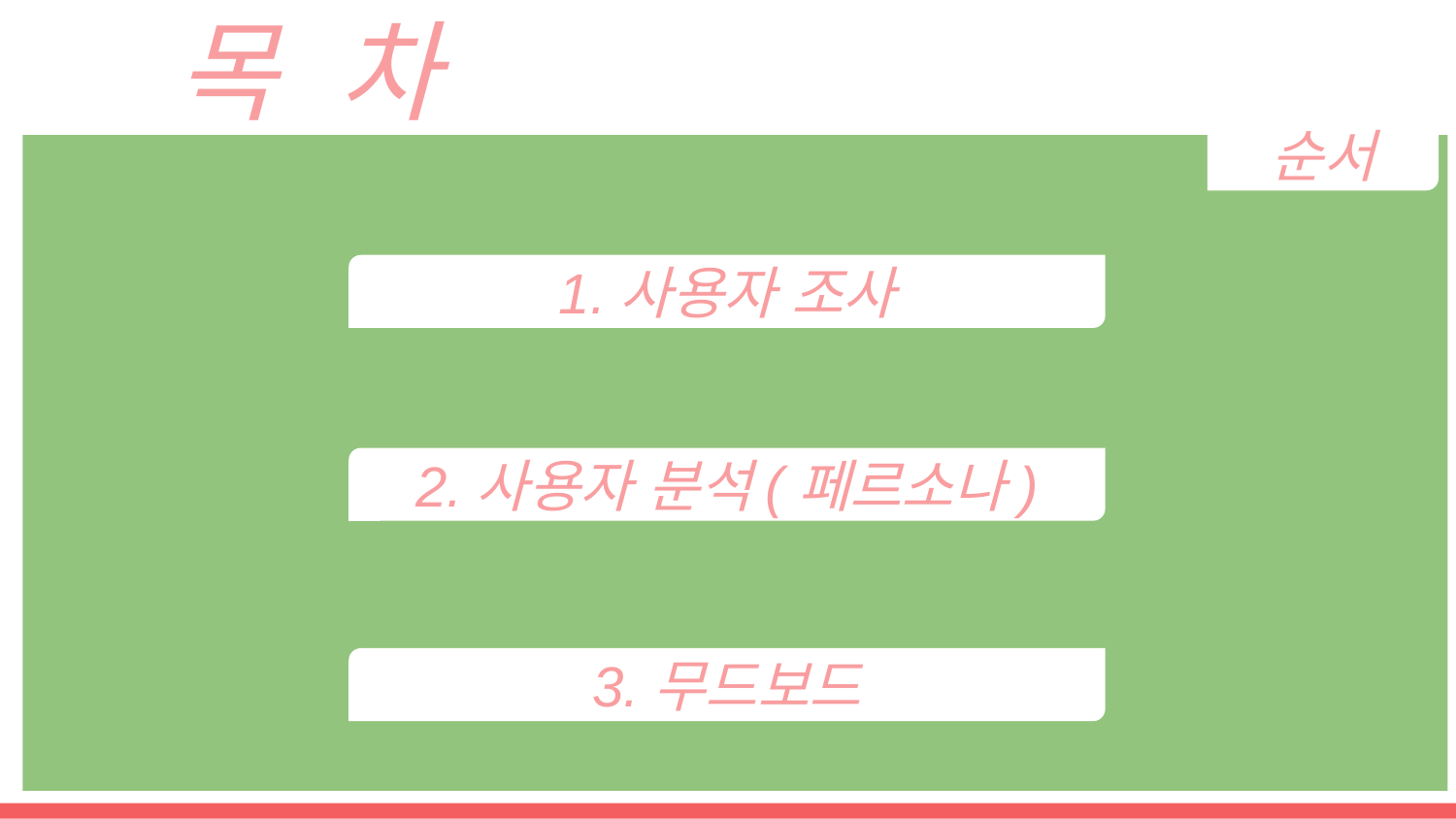

목  차
순서

1.사용자 조사
2.사용자 분석(페르소나)
3.무드보드